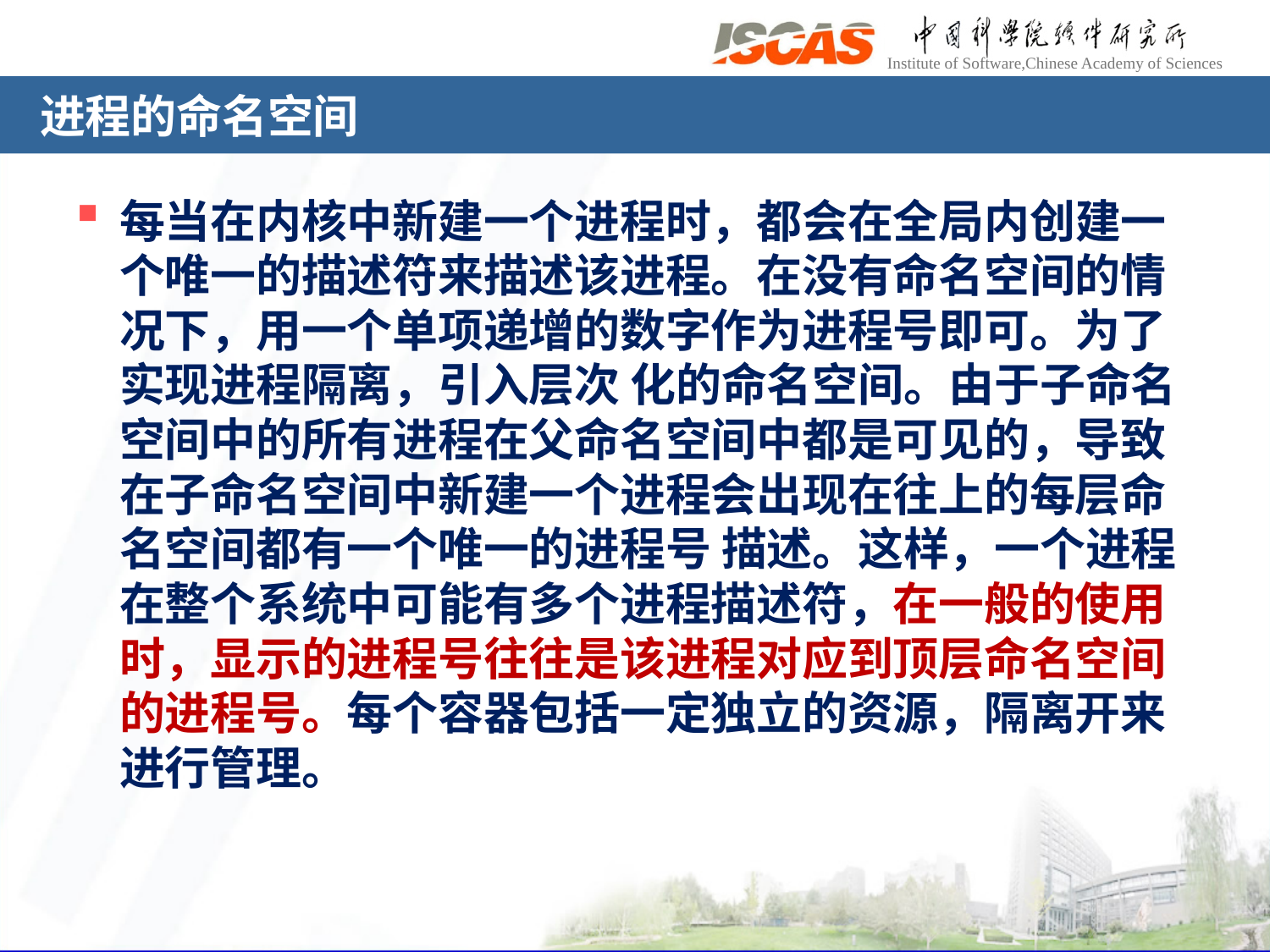

# 进程的命名空间
每当在内核中新建一个进程时，都会在全局内创建一个唯一的描述符来描述该进程。在没有命名空间的情况下，用一个单项递增的数字作为进程号即可。为了实现进程隔离，引入层次 化的命名空间。由于子命名空间中的所有进程在父命名空间中都是可见的，导致在子命名空间中新建一个进程会出现在往上的每层命名空间都有一个唯一的进程号 描述。这样，一个进程在整个系统中可能有多个进程描述符，在一般的使用时，显示的进程号往往是该进程对应到顶层命名空间的进程号。每个容器包括一定独立的资源，隔离开来进行管理。